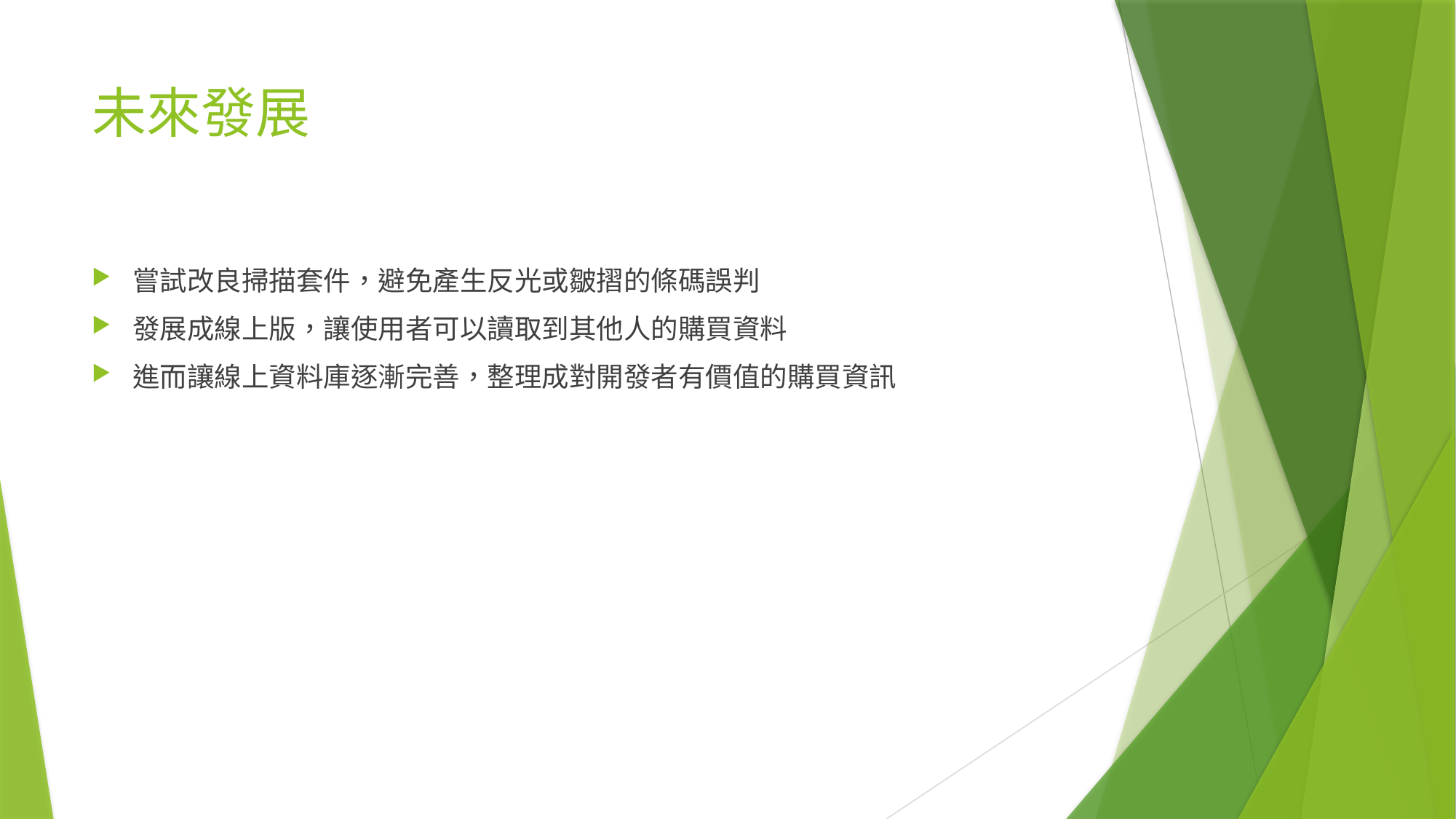

# 未來發展
嘗試改良掃描套件，避免產生反光或皺摺的條碼誤判
發展成線上版，讓使用者可以讀取到其他人的購買資料
進而讓線上資料庫逐漸完善，整理成對開發者有價值的購買資訊